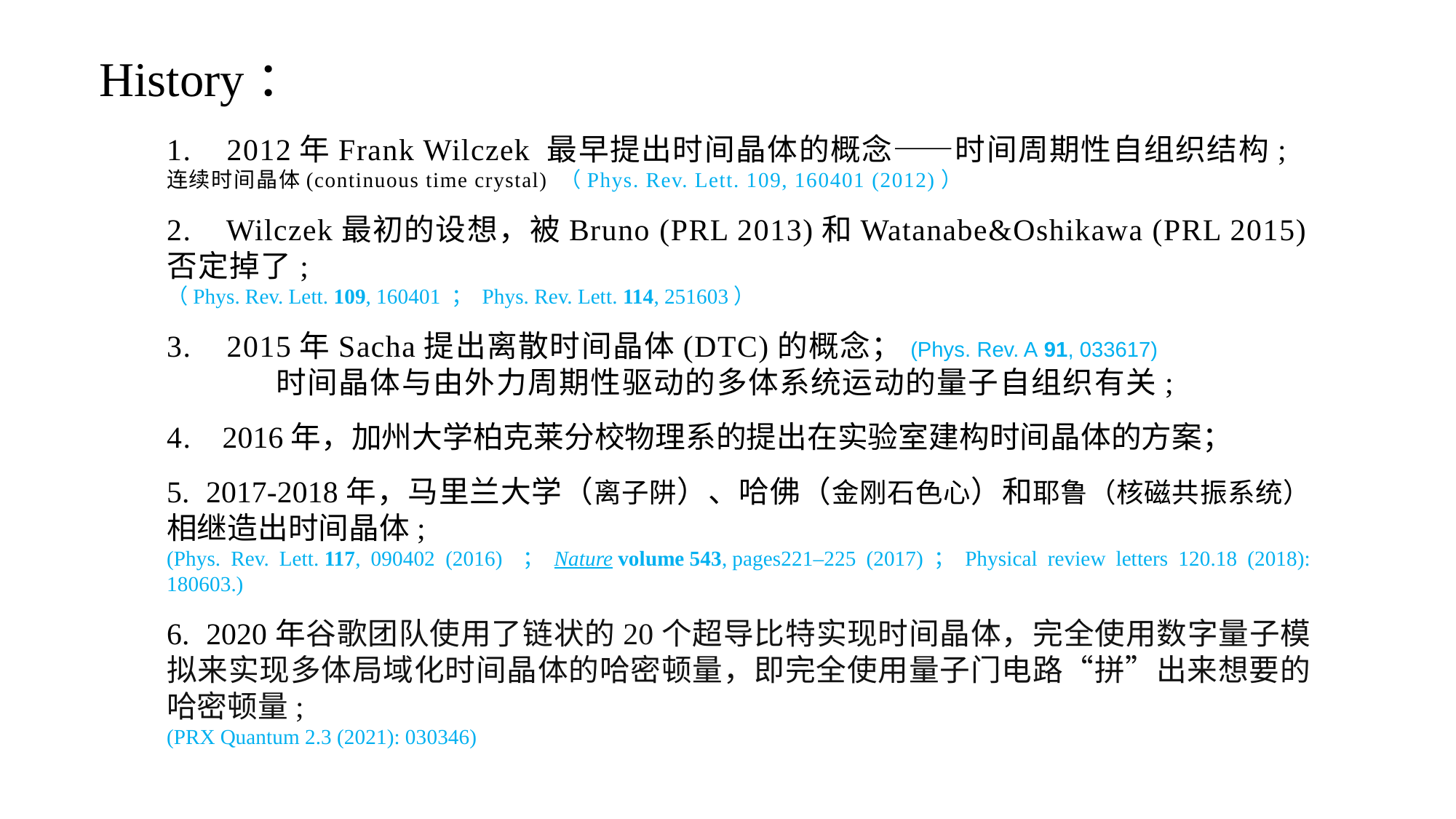

History：
1.    2012年Frank Wilczek 最早提出时间晶体的概念——时间周期性自组织结构;
连续时间晶体(continuous time crystal) （Phys. Rev. Lett. 109, 160401 (2012)）
2.    Wilczek最初的设想，被Bruno (PRL 2013)和Watanabe&Oshikawa (PRL 2015)否定掉了;
（Phys. Rev. Lett. 109, 160401 ； Phys. Rev. Lett. 114, 251603）
3.    2015年Sacha提出离散时间晶体(DTC)的概念；(Phys. Rev. A 91, 033617)
	时间晶体与由外力周期性驱动的多体系统运动的量子自组织有关;
4.    2016年，加州大学柏克莱分校物理系的提出在实验室建构时间晶体的方案；
5.  2017-2018年，马里兰大学（离子阱）、哈佛（金刚石色心）和耶鲁（核磁共振系统）相继造出时间晶体;
(Phys. Rev. Lett. 117, 090402 (2016) ；Nature volume 543, pages221–225 (2017)；Physical review letters 120.18 (2018): 180603.)
6.  2020年谷歌团队使用了链状的20个超导比特实现时间晶体，完全使用数字量子模拟来实现多体局域化时间晶体的哈密顿量，即完全使用量子门电路“拼”出来想要的哈密顿量;
(PRX Quantum 2.3 (2021): 030346)